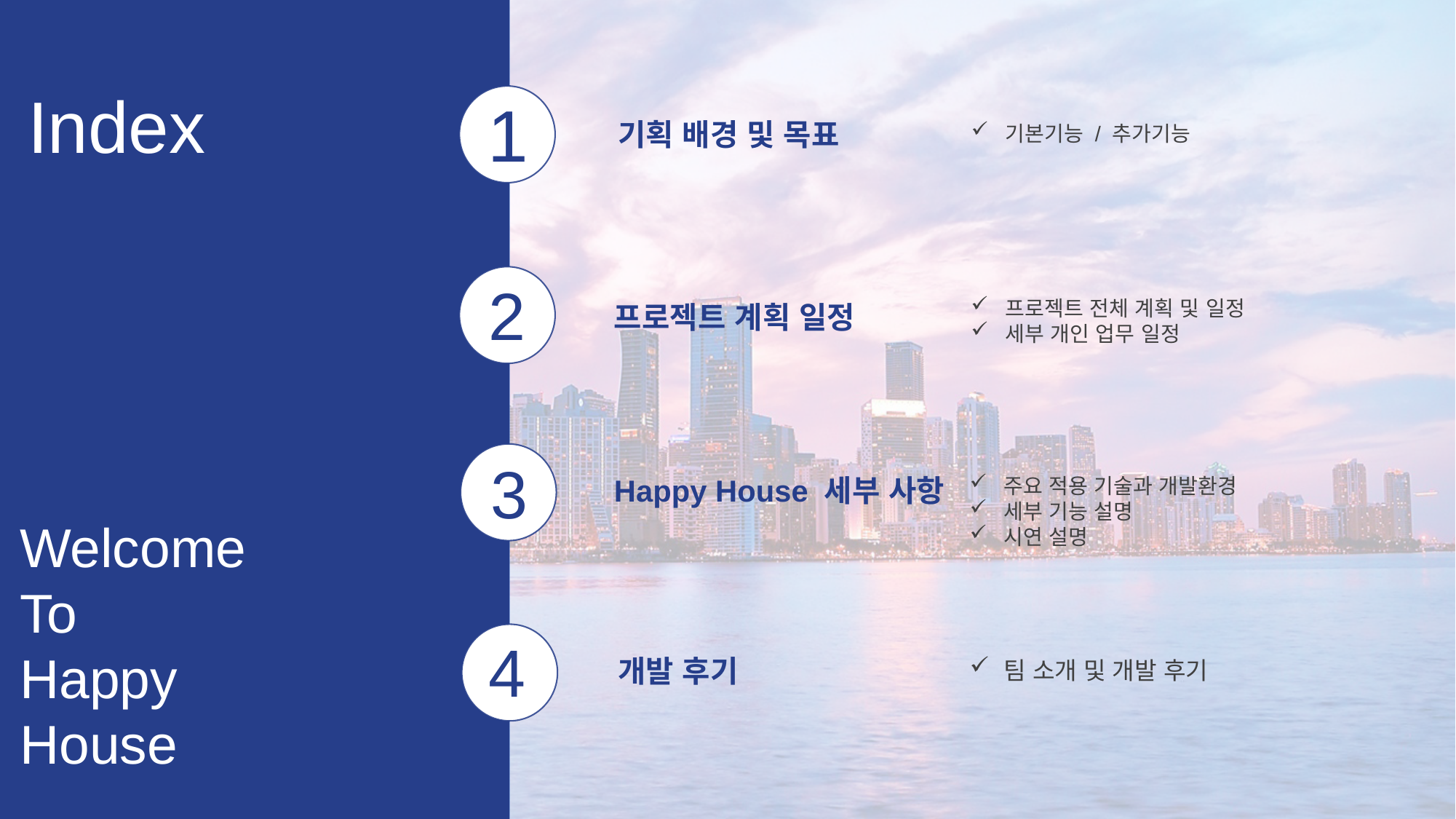

Index
1

기획 배경 및 목표
기본기능 / 추가기능

2
프로젝트 전체 계획 및 일정
세부 개인 업무 일정
프로젝트 계획 일정

3
Happy House 세부 사항
주요 적용 기술과 개발환경
세부 기능 설명
시연 설명
Welcome
To
Happy
House

4
개발 후기
팀 소개 및 개발 후기